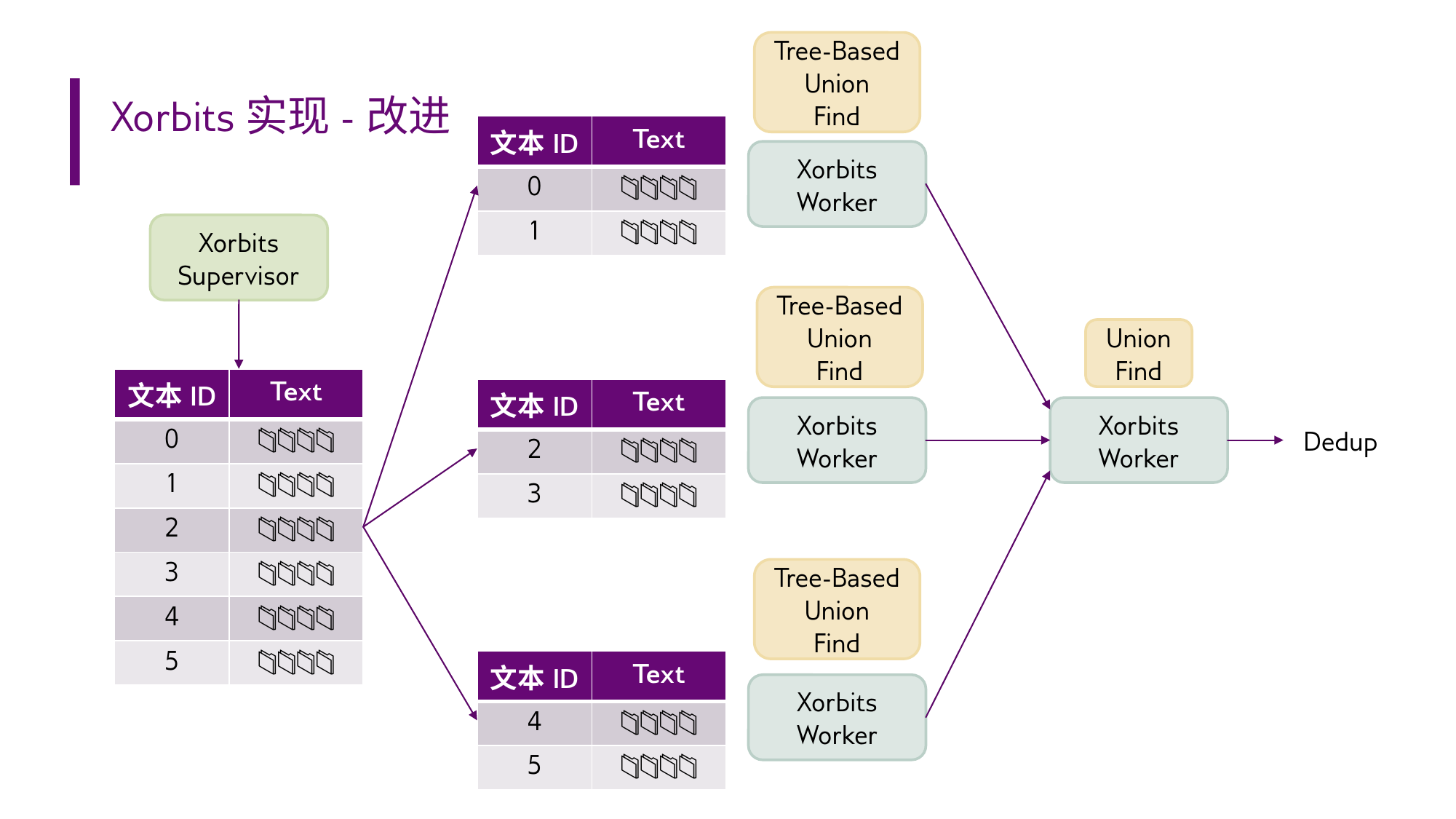

Tree-Based
Union
Find
# Xorbits实现-改进
| 文本ID | Text |
| --- | --- |
| 0 | 📁📁📁📁 |
| 1 | 📁📁📁📁 |
Xorbits
Worker
Xorbits
Supervisor
Tree-Based
Union
Find
Union
Find
| 文本ID | Text |
| --- | --- |
| 0 | 📁📁📁📁 |
| 1 | 📁📁📁📁 |
| 2 | 📁📁📁📁 |
| 3 | 📁📁📁📁 |
| 4 | 📁📁📁📁 |
| 5 | 📁📁📁📁 |
| 文本ID | Text |
| --- | --- |
| 2 | 📁📁📁📁 |
| 3 | 📁📁📁📁 |
Xorbits
Worker
Xorbits
Worker
Dedup
Tree-Based
Union
Find
| 文本ID | Text |
| --- | --- |
| 4 | 📁📁📁📁 |
| 5 | 📁📁📁📁 |
Xorbits
Worker